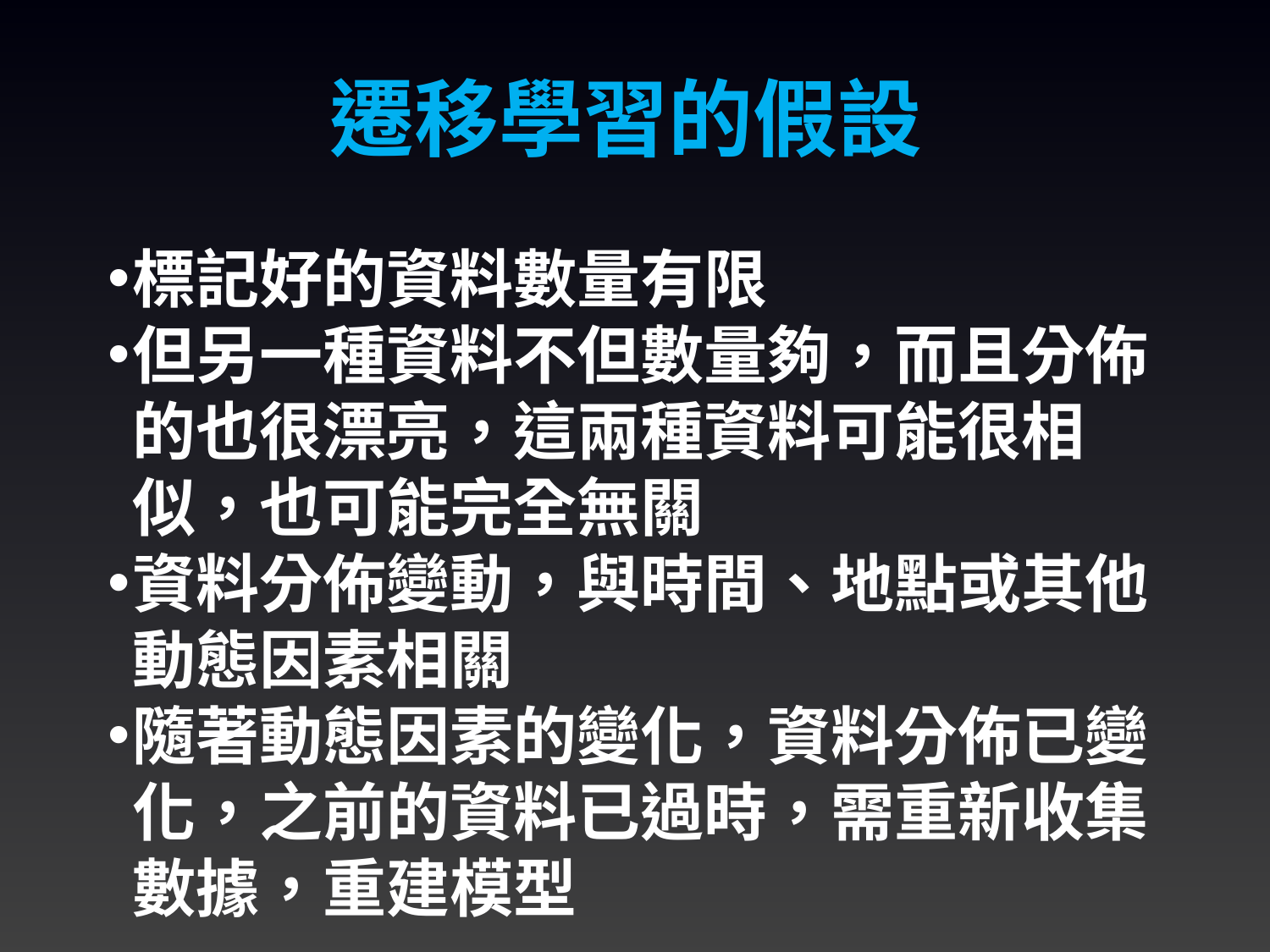

遷移學習的假設
標記好的資料數量有限
但另一種資料不但數量夠，而且分佈的也很漂亮，這兩種資料可能很相似，也可能完全無關
資料分佈變動，與時間、地點或其他動態因素相關
隨著動態因素的變化，資料分佈已變化，之前的資料已過時，需重新收集數據，重建模型